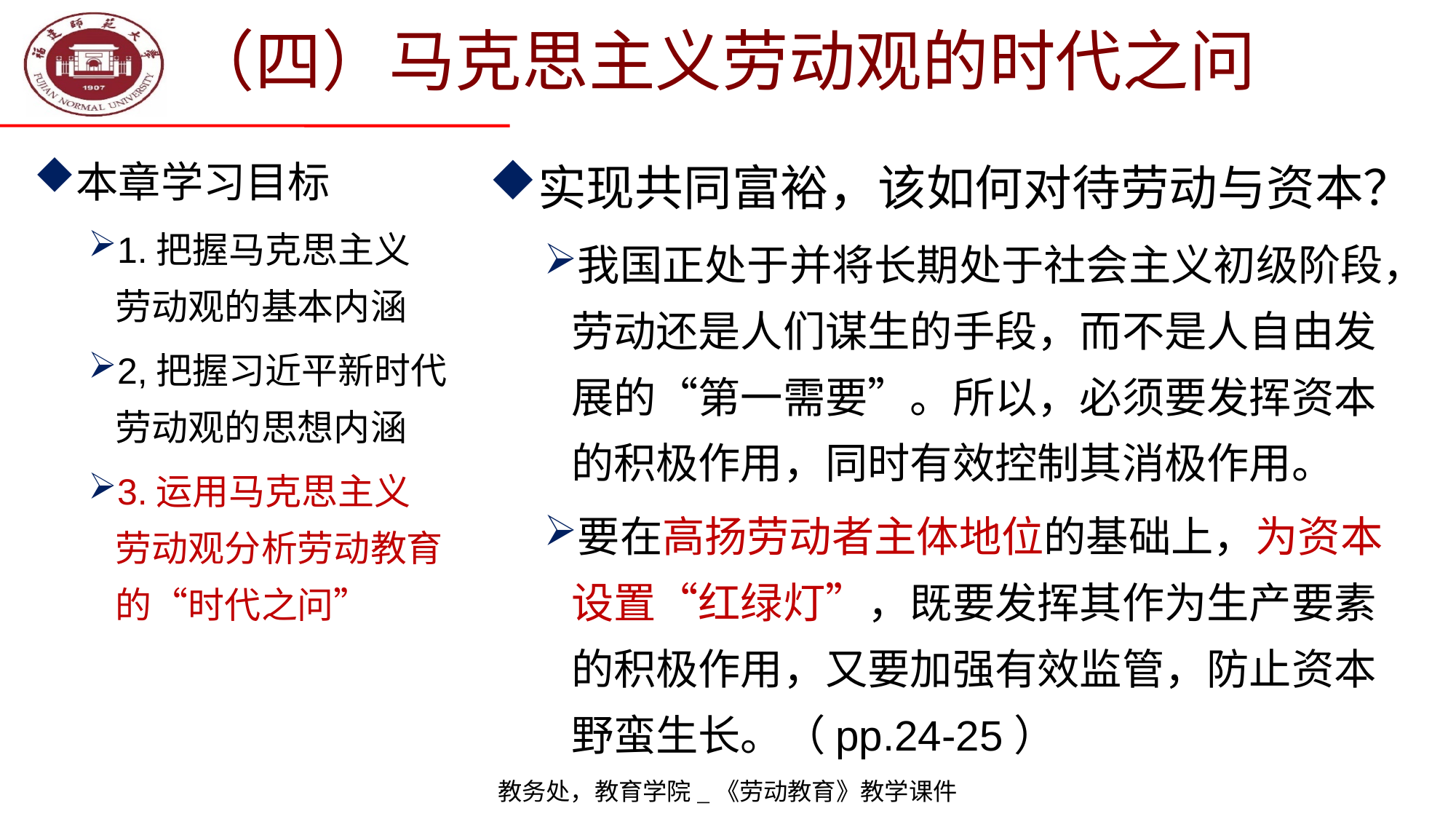

# （四）马克思主义劳动观的时代之问
本章学习目标
1.把握马克思主义
劳动观的基本内涵
2,把握习近平新时代劳动观的思想内涵
3.运用马克思主义
劳动观分析劳动教育的“时代之问”
实现共同富裕，该如何对待劳动与资本？
我国正处于并将长期处于社会主义初级阶段，劳动还是人们谋生的手段，而不是人自由发展的“第一需要”。所以，必须要发挥资本的积极作用，同时有效控制其消极作用。
要在高扬劳动者主体地位的基础上，为资本设置“红绿灯”，既要发挥其作为生产要素的积极作用，又要加强有效监管，防止资本野蛮生长。（pp.24-25）